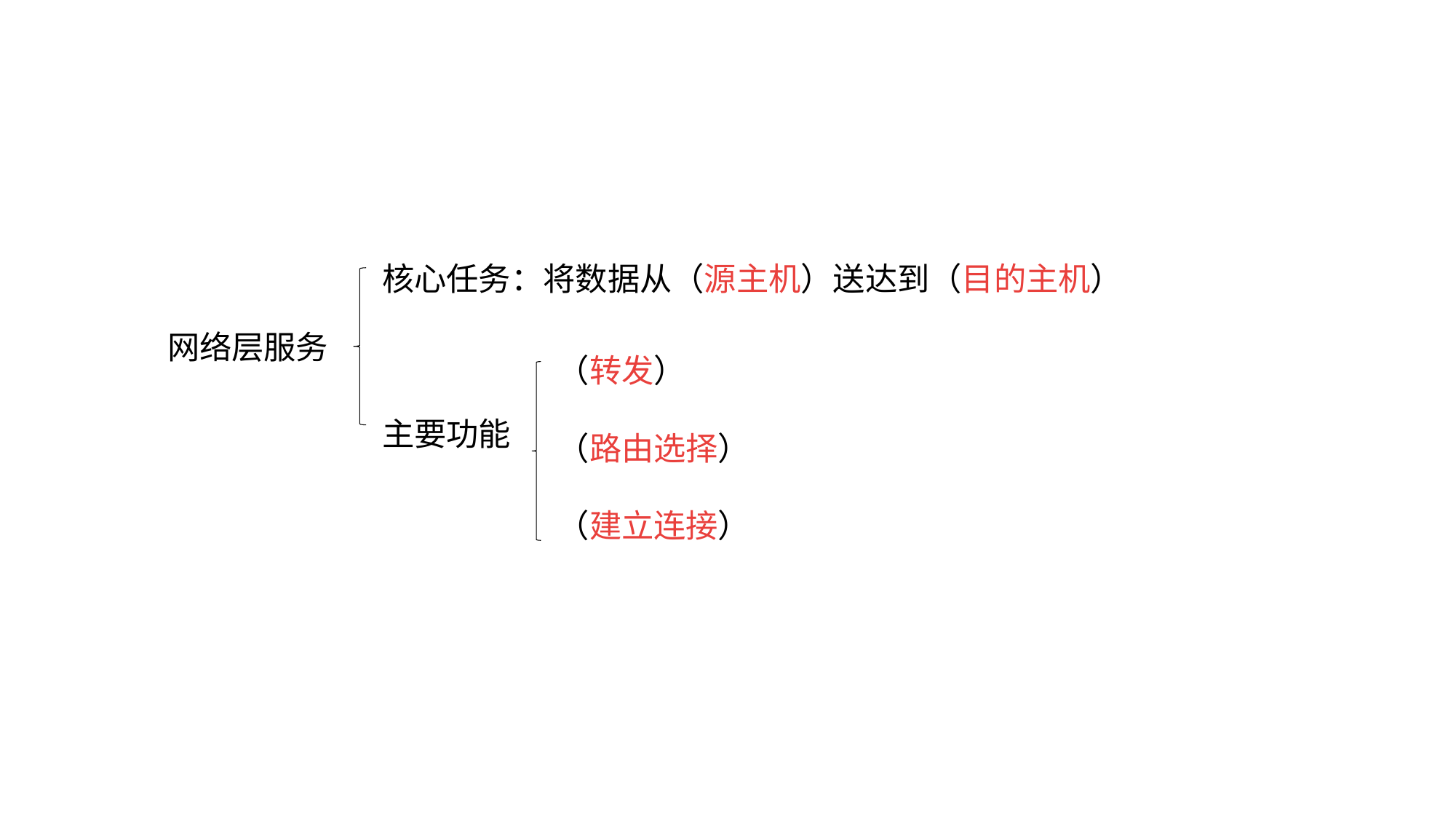

核心任务：将数据从（源主机）送达到（目的主机）

主要功能

网络层服务
（转发）

（路由选择）

（建立连接）